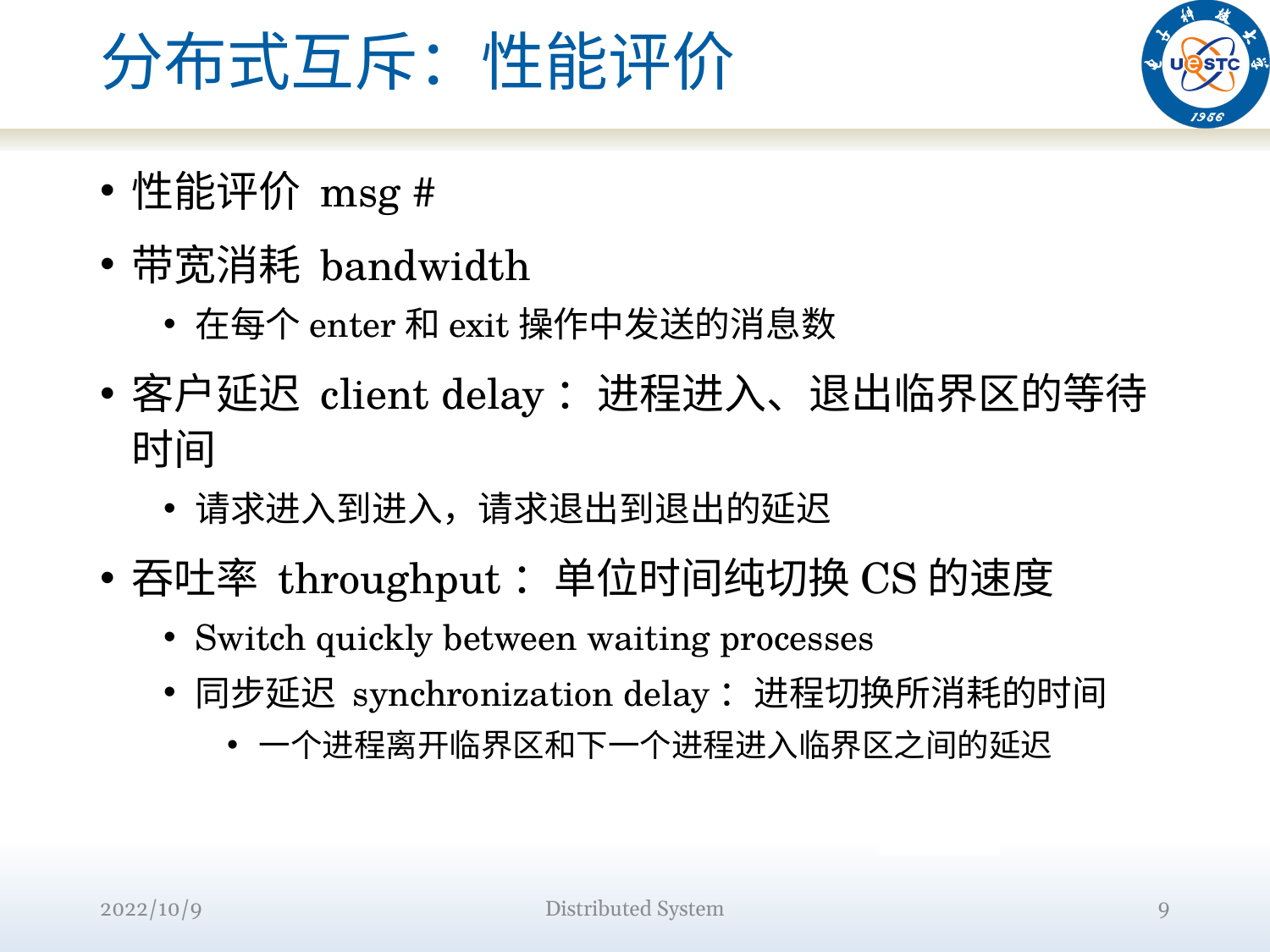

# 分布式互斥：性能评价
性能评价 msg #
带宽消耗 bandwidth
在每个enter和exit操作中发送的消息数
客户延迟 client delay：进程进入、退出临界区的等待时间
请求进入到进入，请求退出到退出的延迟
吞吐率 throughput：单位时间纯切换CS的速度
Switch quickly between waiting processes
同步延迟 synchronization delay：进程切换所消耗的时间
一个进程离开临界区和下一个进程进入临界区之间的延迟

2022/10/9
Distributed System
9